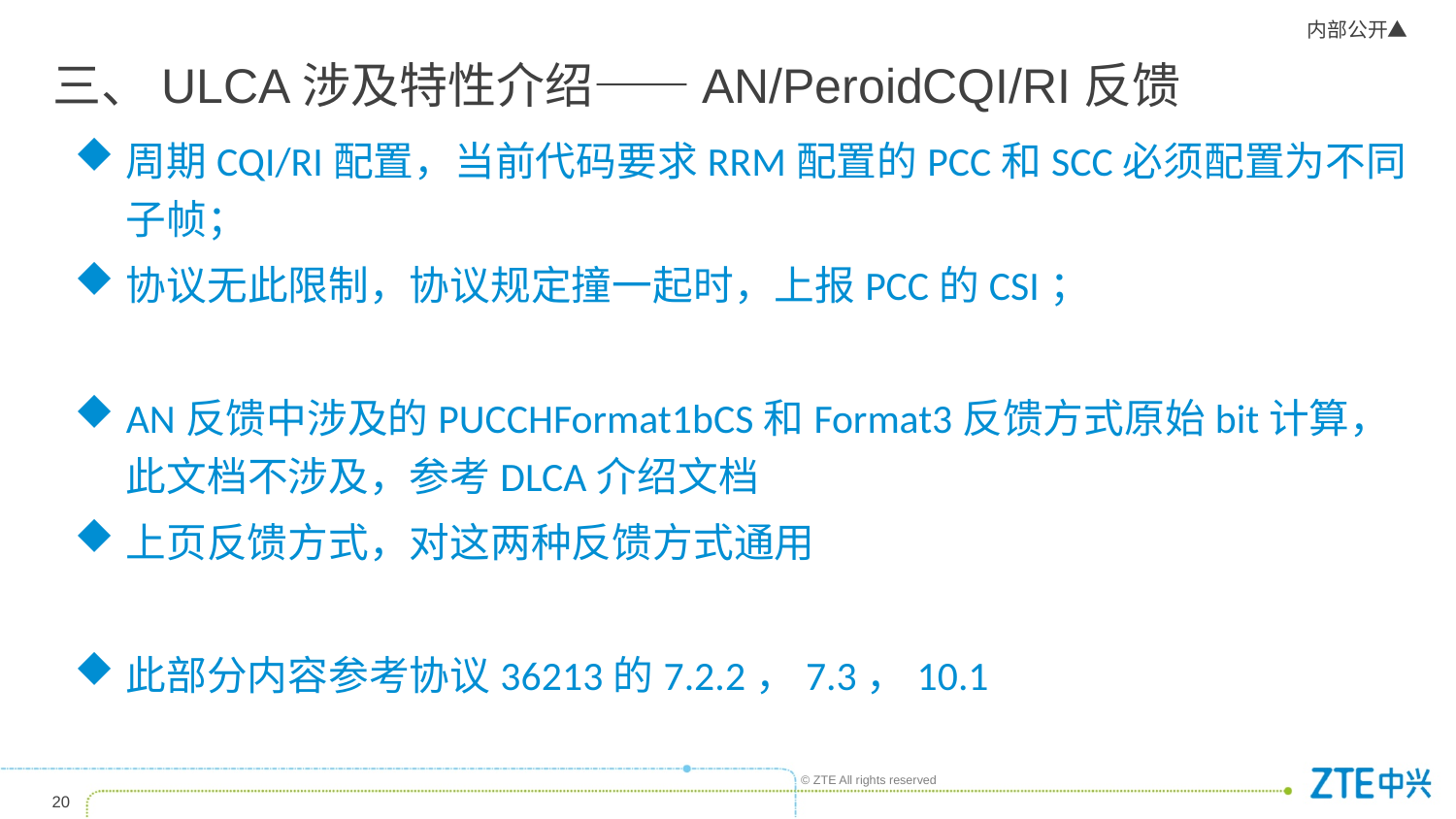

# 三、ULCA涉及特性介绍——AN/PeroidCQI/RI反馈
周期CQI/RI配置，当前代码要求RRM配置的PCC和SCC必须配置为不同子帧；
协议无此限制，协议规定撞一起时，上报PCC的CSI；

AN反馈中涉及的PUCCHFormat1bCS和Format3反馈方式原始bit计算，此文档不涉及，参考DLCA介绍文档
上页反馈方式，对这两种反馈方式通用

此部分内容参考协议36213的7.2.2，7.3，10.1